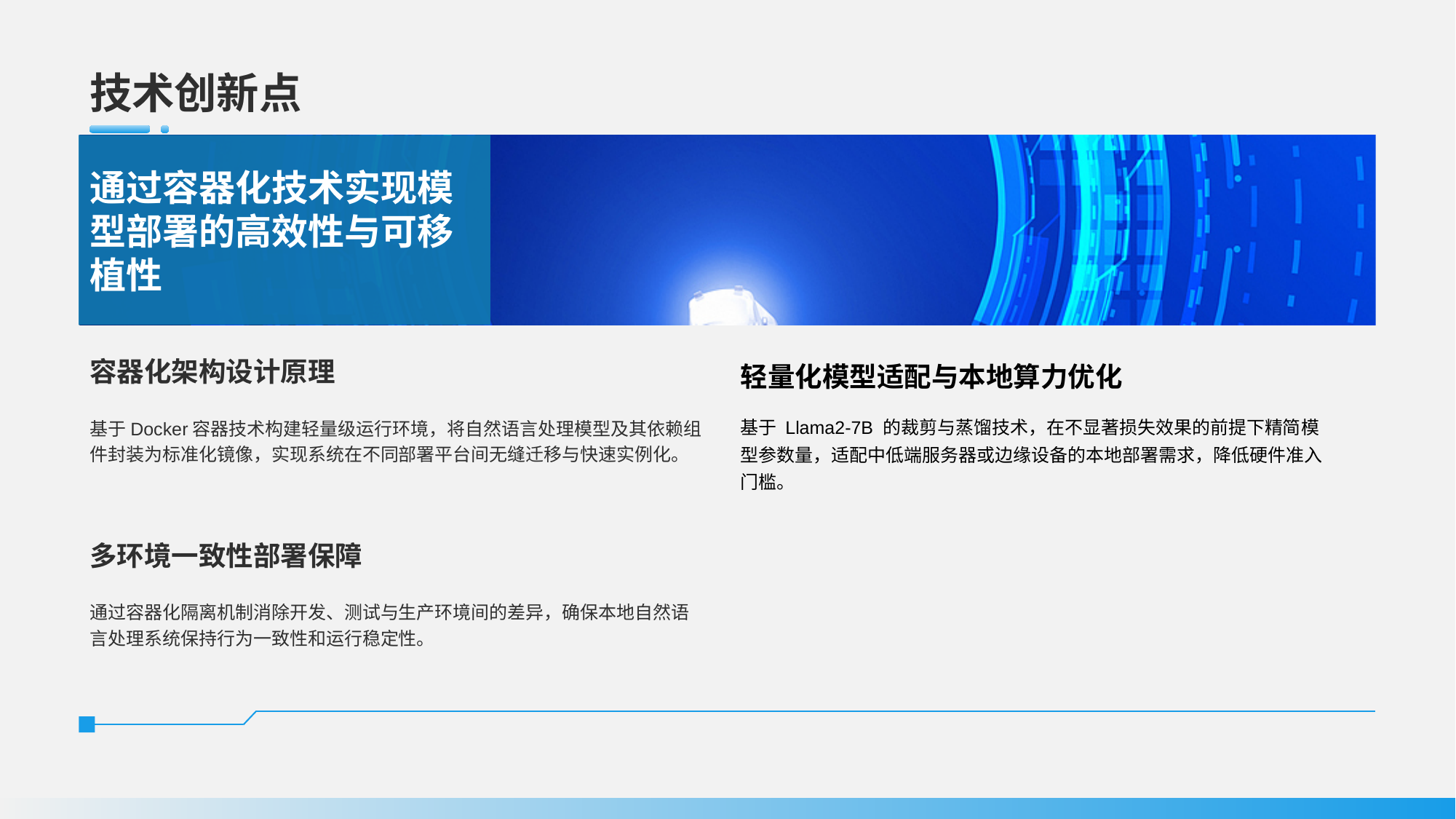

# 技术创新点
通过容器化技术实现模型部署的高效性与可移植性

容器化架构设计原理
基于Docker容器技术构建轻量级运行环境，将自然语言处理模型及其依赖组件封装为标准化镜像，实现系统在不同部署平台间无缝迁移与快速实例化。
多环境一致性部署保障
通过容器化隔离机制消除开发、测试与生产环境间的差异，确保本地自然语言处理系统保持行为一致性和运行稳定性。

轻量化模型适配与本地算力优化
基于 Llama2-7B 的裁剪与蒸馏技术，在不显著损失效果的前提下精简模型参数量，适配中低端服务器或边缘设备的本地部署需求，降低硬件准入门槛。